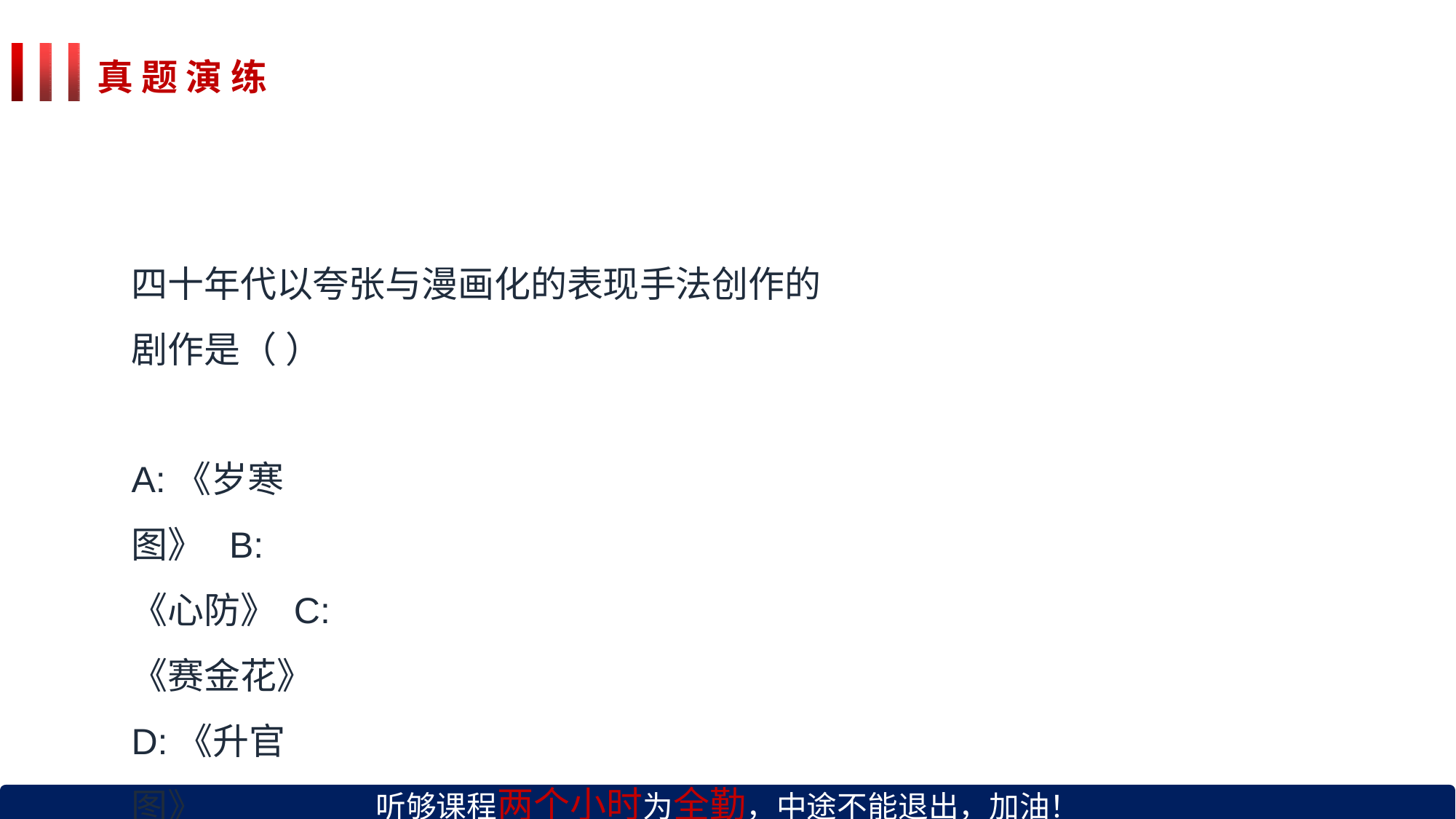

# 真 题 演 练
四十年代以夸张与漫画化的表现手法创作的
剧作是（ ）

A:《岁寒图》  B: 《心防》 C:《赛金花》  D:《升官图》
61

听够课程两个小时为全勤，中途不能退出，加油！